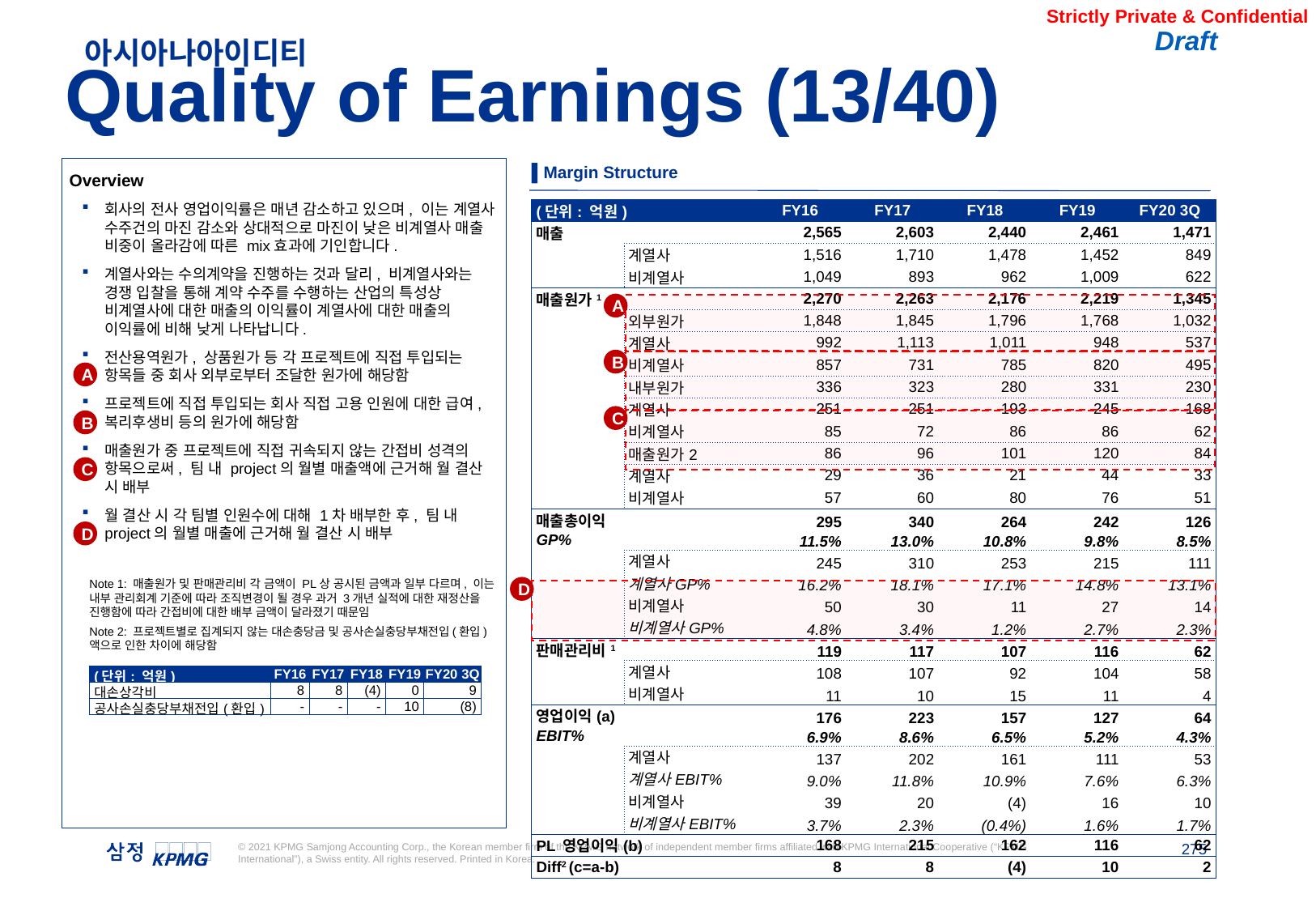

아시아나아이디티
Quality of Earnings (13/40)
▌Margin Structure

Overview
회사의 전사 영업이익률은 매년 감소하고 있으며, 이는 계열사 수주건의 마진 감소와 상대적으로 마진이 낮은 비계열사 매출 비중이 올라감에 따른 mix효과에 기인합니다.
계열사와는 수의계약을 진행하는 것과 달리, 비계열사와는 경쟁 입찰을 통해 계약 수주를 수행하는 산업의 특성상 비계열사에 대한 매출의 이익률이 계열사에 대한 매출의 이익률에 비해 낮게 나타납니다.
전산용역원가, 상품원가 등 각 프로젝트에 직접 투입되는 항목들 중 회사 외부로부터 조달한 원가에 해당함
프로젝트에 직접 투입되는 회사 직접 고용 인원에 대한 급여, 복리후생비 등의 원가에 해당함
매출원가 중 프로젝트에 직접 귀속되지 않는 간접비 성격의 항목으로써, 팀 내 project의 월별 매출액에 근거해 월 결산 시 배부
월 결산 시 각 팀별 인원수에 대해 1차 배부한 후, 팀 내 project의 월별 매출에 근거해 월 결산 시 배부

| (단위: 억원) |  |  | FY16 | FY17 | FY18 | FY19 | FY20 3Q |
| --- | --- | --- | --- | --- | --- | --- | --- |
| 매출 |  |  | 2,565 | 2,603 | 2,440 | 2,461 | 1,471 |
|  | 계열사 |  | 1,516 | 1,710 | 1,478 | 1,452 | 849 |
|  | 비계열사 |  | 1,049 | 893 | 962 | 1,009 | 622 |
| 매출원가1 |  |  | 2,270 | 2,263 | 2,176 | 2,219 | 1,345 |
|  | 외부원가 |  | 1,848 | 1,845 | 1,796 | 1,768 | 1,032 |
|  | 계열사 |  | 992 | 1,113 | 1,011 | 948 | 537 |
|  | 비계열사 |  | 857 | 731 | 785 | 820 | 495 |
|  | 내부원가 |  | 336 | 323 | 280 | 331 | 230 |
|  | 계열사 |  | 251 | 251 | 193 | 245 | 168 |
|  | 비계열사 |  | 85 | 72 | 86 | 86 | 62 |
|  | 매출원가2 |  | 86 | 96 | 101 | 120 | 84 |
|  | 계열사 |  | 29 | 36 | 21 | 44 | 33 |
|  | 비계열사 |  | 57 | 60 | 80 | 76 | 51 |
| 매출총이익 |  |  | 295 | 340 | 264 | 242 | 126 |
| GP% |  |  | 11.5% | 13.0% | 10.8% | 9.8% | 8.5% |
|  | 계열사 |  | 245 | 310 | 253 | 215 | 111 |
|  | 계열사GP% |  | 16.2% | 18.1% | 17.1% | 14.8% | 13.1% |
|  | 비계열사 |  | 50 | 30 | 11 | 27 | 14 |
|  | 비계열사GP% |  | 4.8% | 3.4% | 1.2% | 2.7% | 2.3% |
| 판매관리비1 |  |  | 119 | 117 | 107 | 116 | 62 |
|  | 계열사 |  | 108 | 107 | 92 | 104 | 58 |
|  | 비계열사 |  | 11 | 10 | 15 | 11 | 4 |
| 영업이익(a) |  |  | 176 | 223 | 157 | 127 | 64 |
| EBIT% |  |  | 6.9% | 8.6% | 6.5% | 5.2% | 4.3% |
|  | 계열사 |  | 137 | 202 | 161 | 111 | 53 |
|  | 계열사EBIT% |  | 9.0% | 11.8% | 10.9% | 7.6% | 6.3% |
|  | 비계열사 |  | 39 | 20 | (4) | 16 | 10 |
|  | 비계열사EBIT% |  | 3.7% | 2.3% | (0.4%) | 1.6% | 1.7% |
| PL 영업이익(b) |  |  | 168 | 215 | 162 | 116 | 62 |
| Diff2 (c=a-b) |  |  | 8 | 8 | (4) | 10 | 2 |
A

B

A
C

B
C
D
Note 1: 매출원가 및 판매관리비 각 금액이 PL상 공시된 금액과 일부 다르며, 이는  내부 관리회계 기준에 따라 조직변경이 될 경우 과거 3개년 실적에 대한 재정산을 진행함에 따라 간접비에 대한 배부 금액이 달라졌기 때문임
Note 2: 프로젝트별로 집계되지 않는 대손충당금 및 공사손실충당부채전입(환입)액으로 인한 차이에 해당함
D

| (단위: 억원) | FY16 | FY17 | FY18 | FY19 | FY20 3Q |
| --- | --- | --- | --- | --- | --- |
| 대손상각비 | 8 | 8 | (4) | 0 | 9 |
| 공사손실충당부채전입(환입) | - | - | - | 10 | (8) |